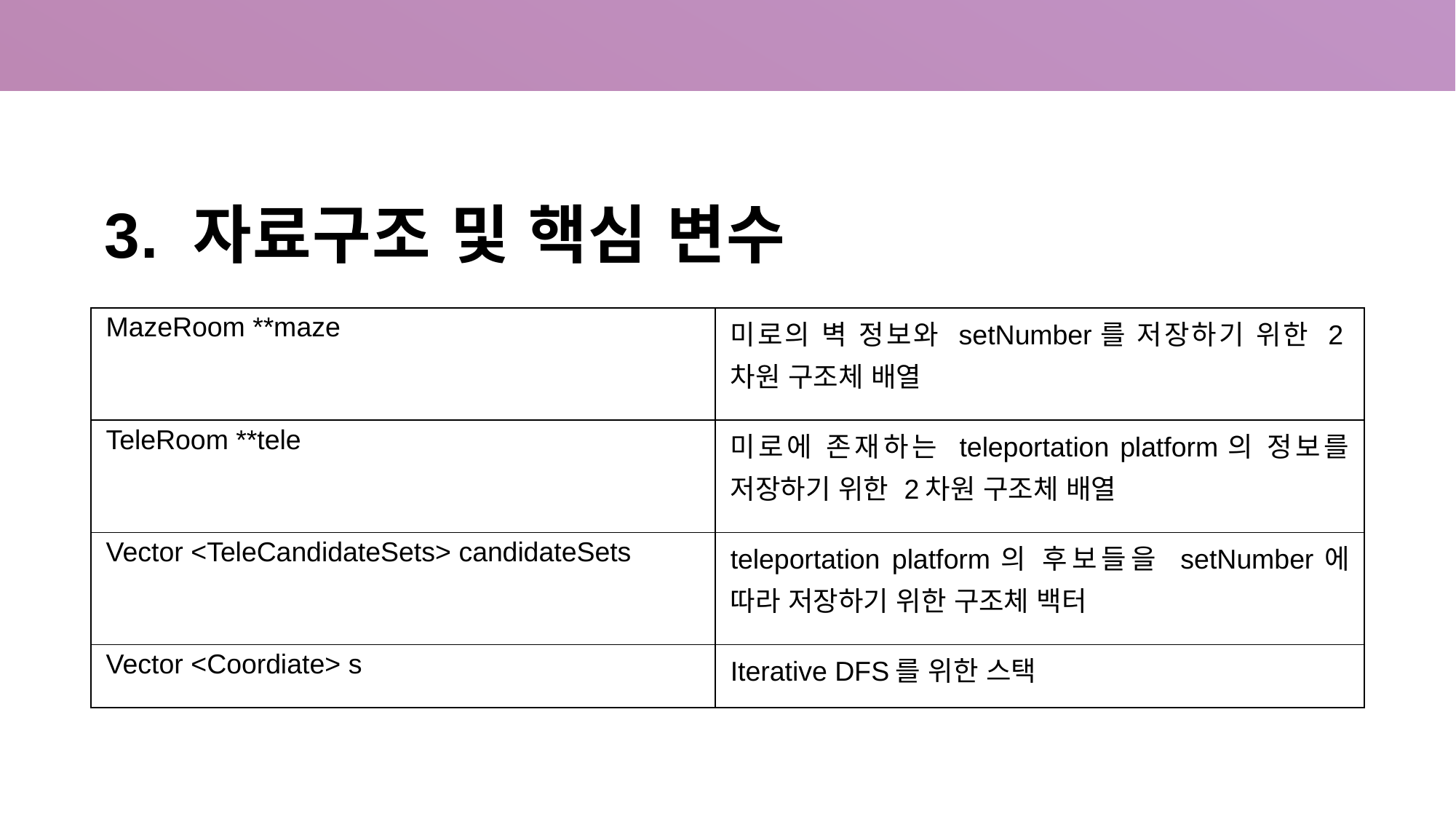

# 3. 자료구조 및 핵심 변수
| MazeRoom \*\*maze | 미로의 벽 정보와 setNumber를 저장하기 위한 2차원 구조체 배열 |
| --- | --- |
| TeleRoom \*\*tele | 미로에 존재하는 teleportation platform의 정보를 저장하기 위한 2차원 구조체 배열 |
| Vector <TeleCandidateSets> candidateSets | teleportation platform의 후보들을 setNumber에 따라 저장하기 위한 구조체 백터 |
| Vector <Coordiate> s | Iterative DFS를 위한 스택 |